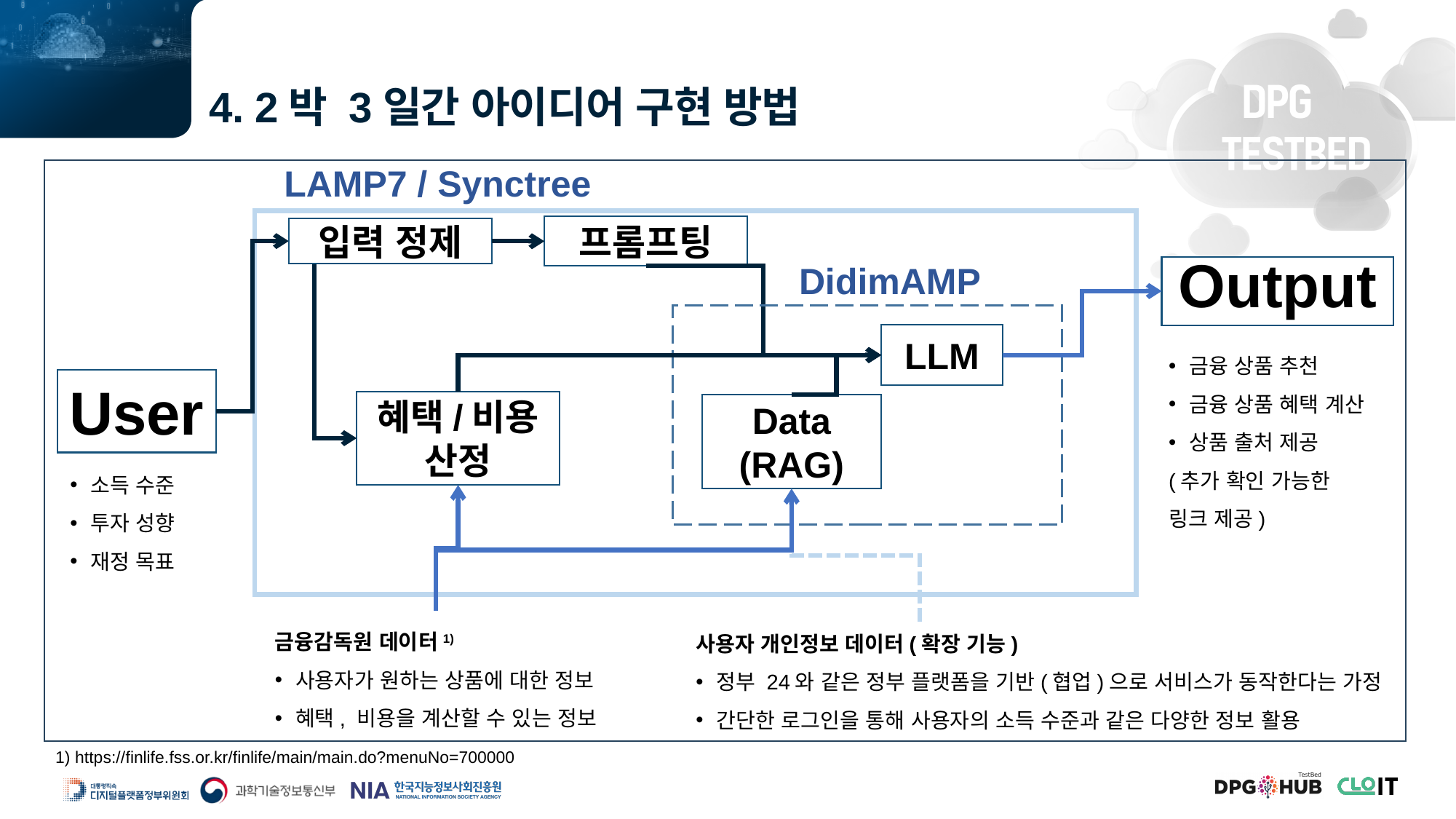

4. 2박 3일간 아이디어 구현 방법
LAMP7 / Synctree

프롬프팅
LLM
Data
(RAG)

입력 정제
DidimAMP

Output
금융 상품 추천
금융 상품 혜택 계산
상품 출처 제공
(추가 확인 가능한
링크 제공)
User
소득 수준
투자 성향
재정 목표
혜택/비용 산정
금융감독원 데이터1)
사용자가 원하는 상품에 대한 정보
혜택, 비용을 계산할 수 있는 정보
사용자 개인정보 데이터(확장 기능)
정부 24와 같은 정부 플랫폼을 기반(협업)으로 서비스가 동작한다는 가정
간단한 로그인을 통해 사용자의 소득 수준과 같은 다양한 정보 활용
1) https://finlife.fss.or.kr/finlife/main/main.do?menuNo=700000